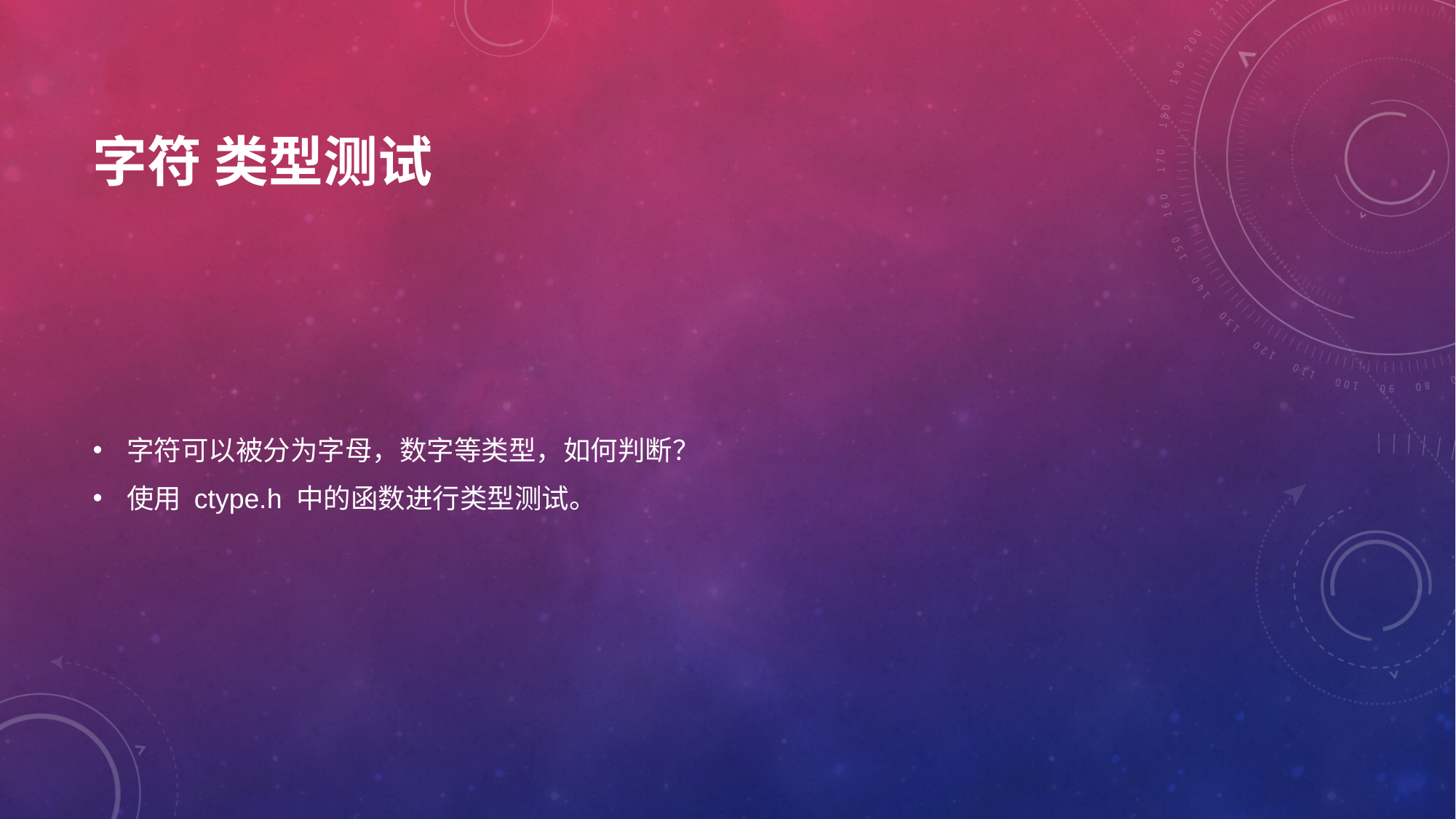

# 字符 类型测试
字符可以被分为字母，数字等类型，如何判断？
使用 ctype.h 中的函数进行类型测试。